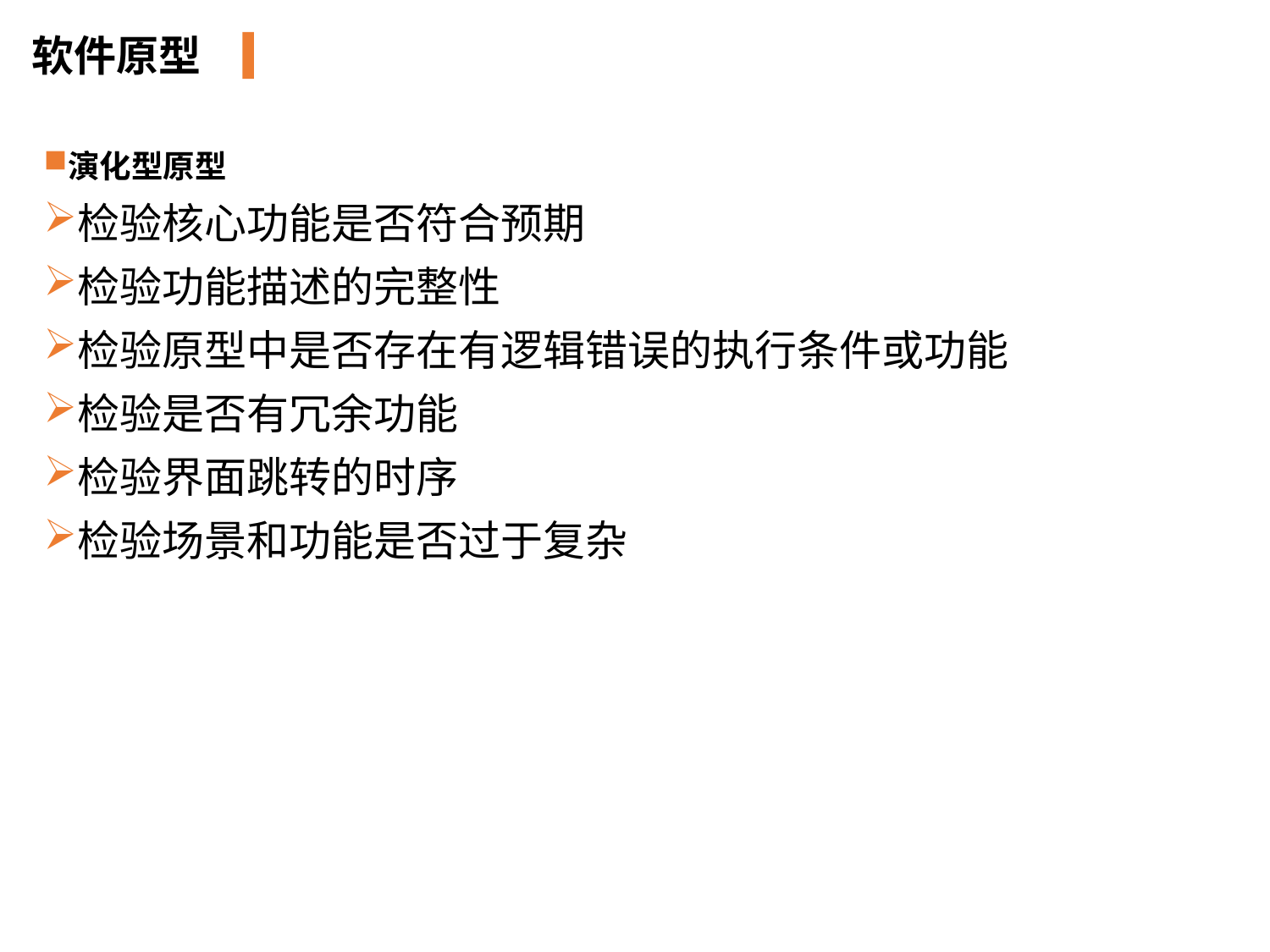

软件原型

演化型原型
检验核心功能是否符合预期
检验功能描述的完整性
检验原型中是否存在有逻辑错误的执行条件或功能
检验是否有冗余功能
检验界面跳转的时序
检验场景和功能是否过于复杂